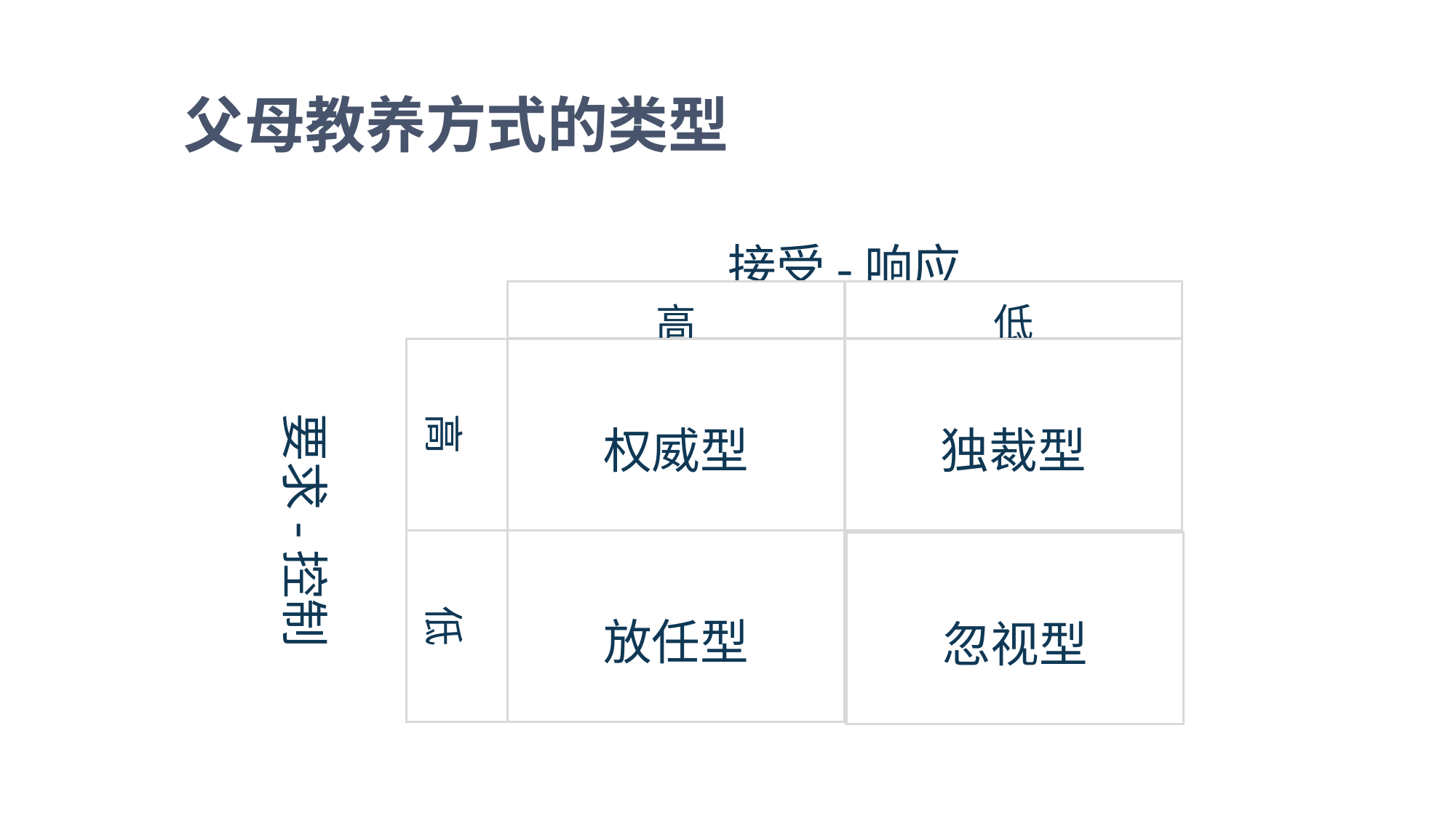

父母教养方式的类型
接受-响应
高
低
要求-控制
高
权威型
独裁型
低
放任型
忽视型